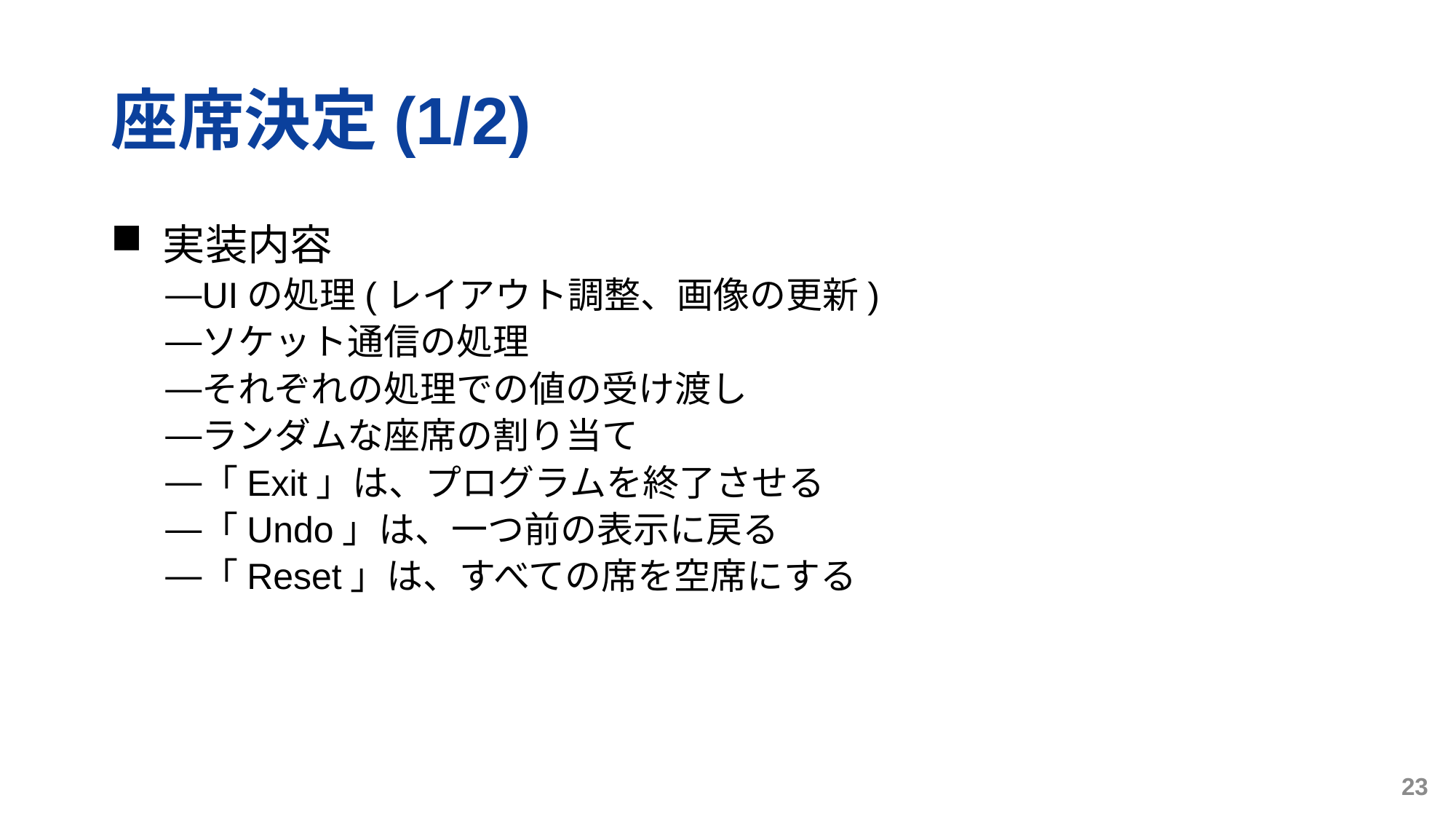

# 座席決定(1/2)
 実装内容
UIの処理(レイアウト調整、画像の更新)
ソケット通信の処理
それぞれの処理での値の受け渡し
ランダムな座席の割り当て
「Exit」は、プログラムを終了させる
「Undo」は、一つ前の表示に戻る
「Reset」は、すべての席を空席にする

23